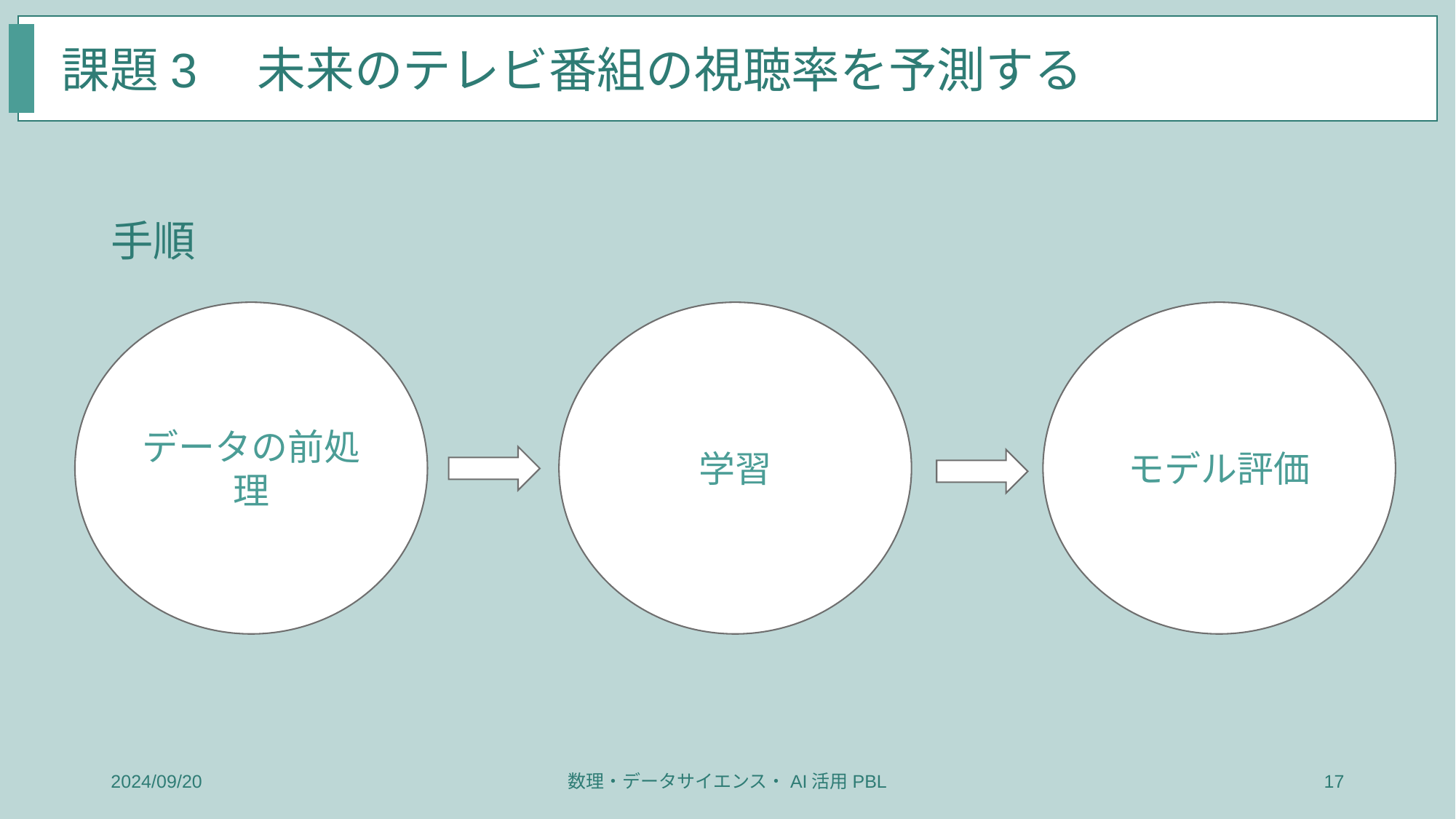

課題3　未来のテレビ番組の視聴率を予測する
手順
学習
モデル評価
データの前処理

2024/09/20
数理・データサイエンス・AI活用PBL
17